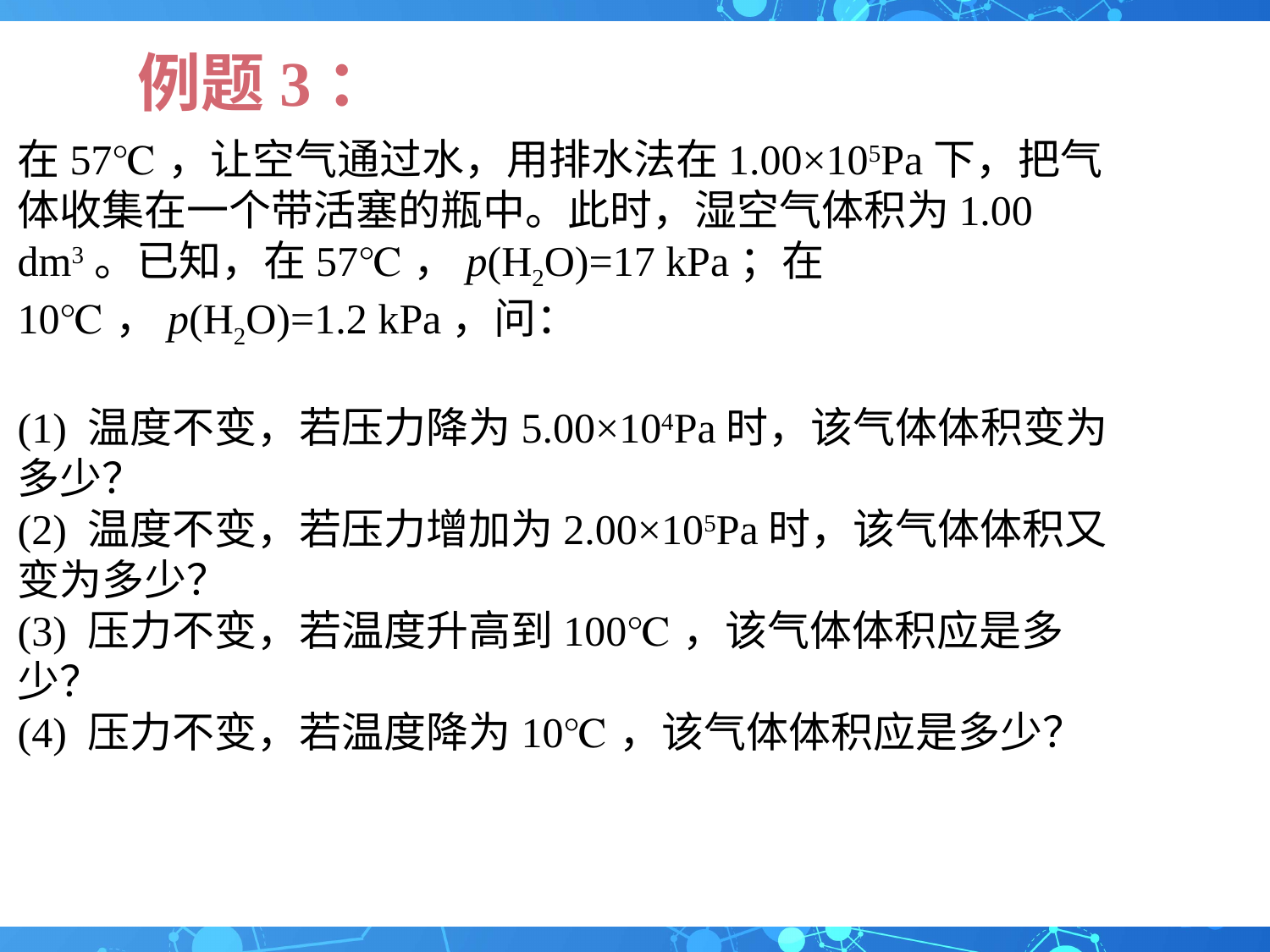

例题3：
在57℃，让空气通过水，用排水法在1.00×105Pa下，把气体收集在一个带活塞的瓶中。此时，湿空气体积为1.00 dm3。已知，在57℃，p(H2O)=17 kPa；在10℃，p(H2O)=1.2 kPa，问：

(1) 温度不变，若压力降为5.00×104Pa时，该气体体积变为多少？
(2) 温度不变，若压力增加为2.00×105Pa时，该气体体积又变为多少？
(3) 压力不变，若温度升高到100℃，该气体体积应是多少？
(4) 压力不变，若温度降为10℃，该气体体积应是多少？